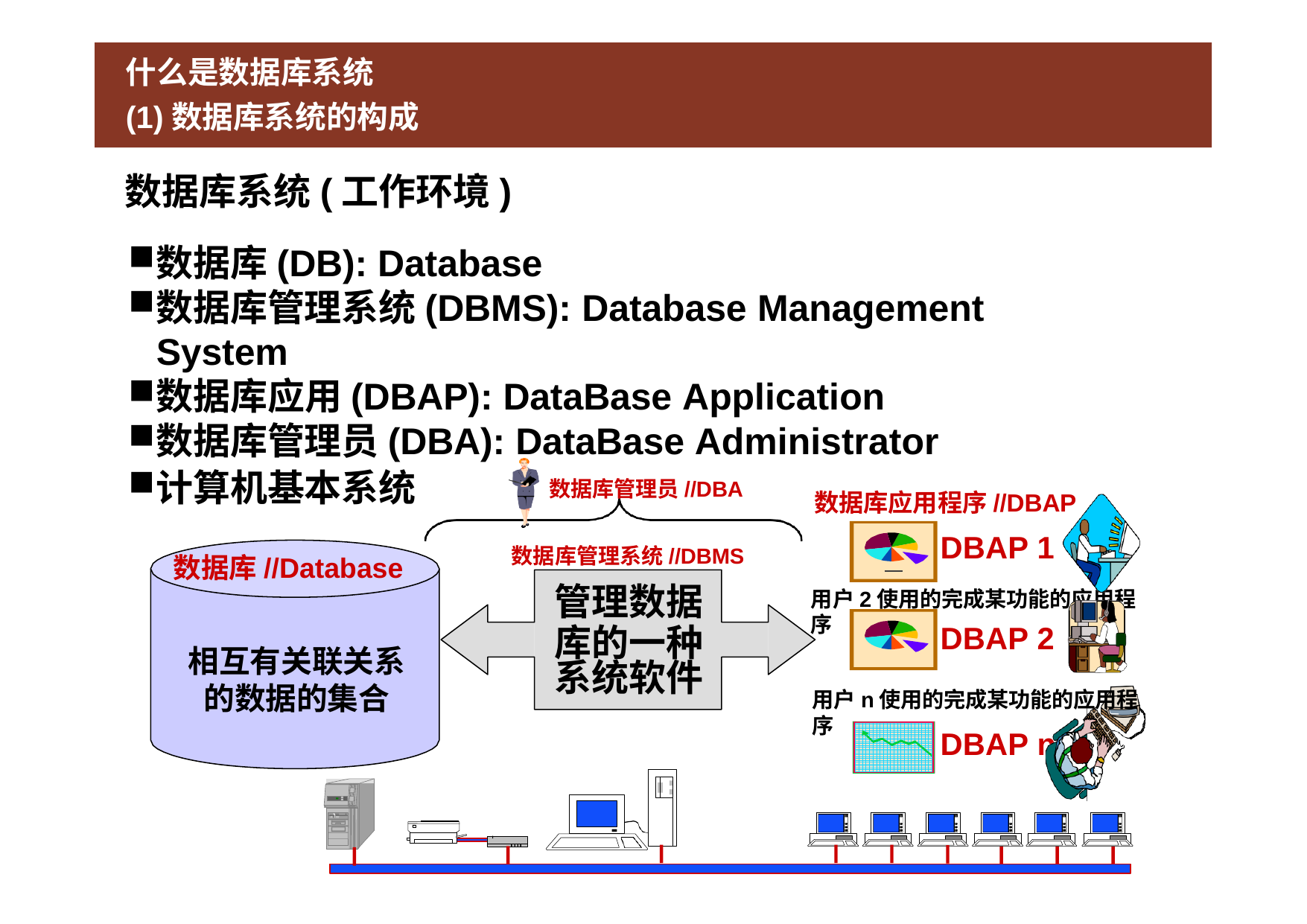

# 什么是数据库系统
(1)数据库系统的构成
数据库系统(工作环境)
数据库(DB): Database
数据库管理系统(DBMS): Database Management System
数据库应用(DBAP): DataBase Application
数据库管理员(DBA): DataBase Administrator
计算机基本系统

数据库管理员//DBA
数据库应用程序//DBAP

DBAP 1
数据库管理系统//DBMS
管理数据
库的一种 系统软件

数据库//Database

用户2使用的完成某功能的应用程序

DBAP 2

相互有关联关系 的数据的集合
用户n使用的完成某功能的应用程序

DBAP n